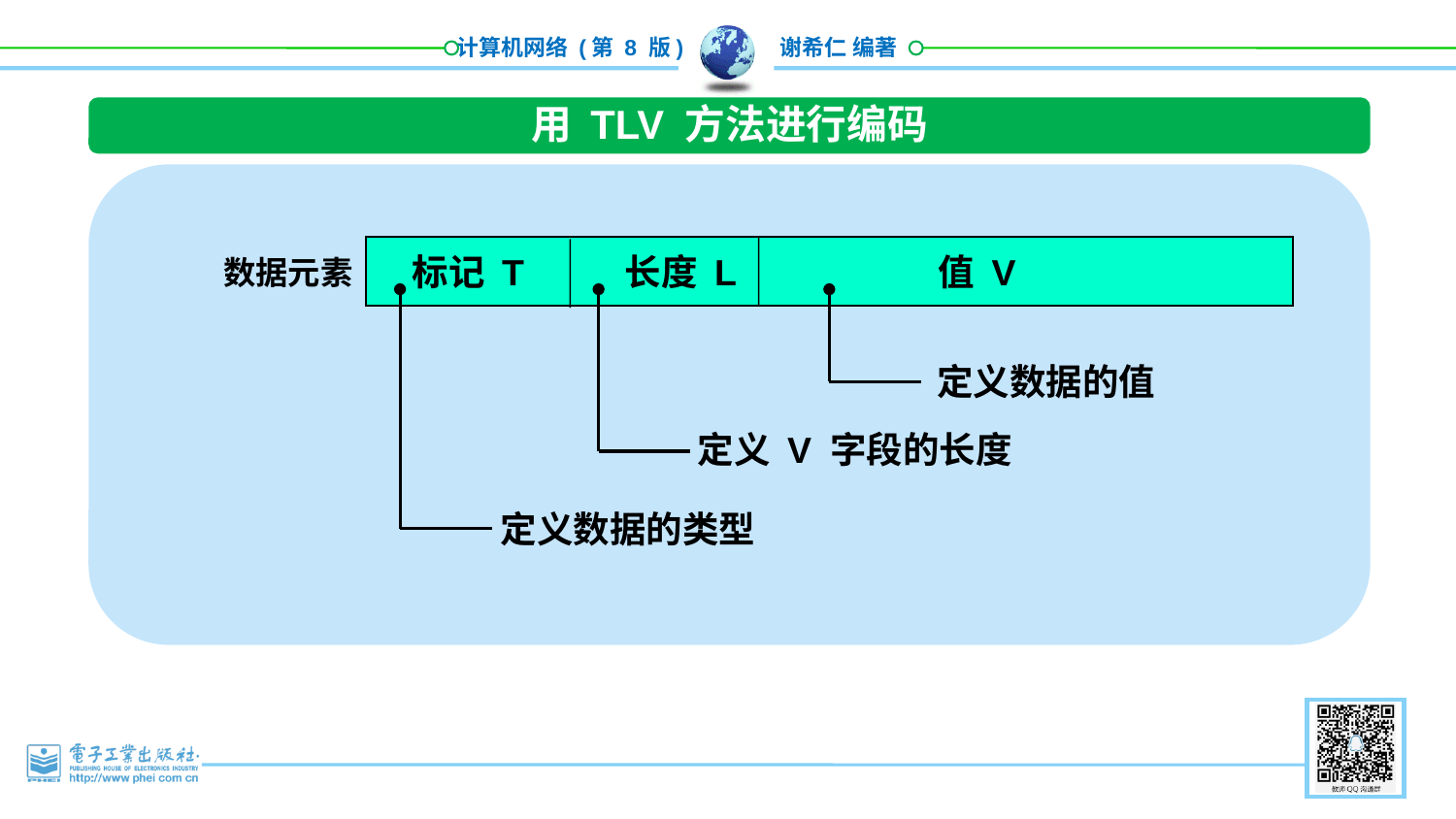

用 TLV 方法进行编码

标记 T         长度 L                   值 V
数据元素
定义数据的值
定义 V 字段的长度
定义数据的类型